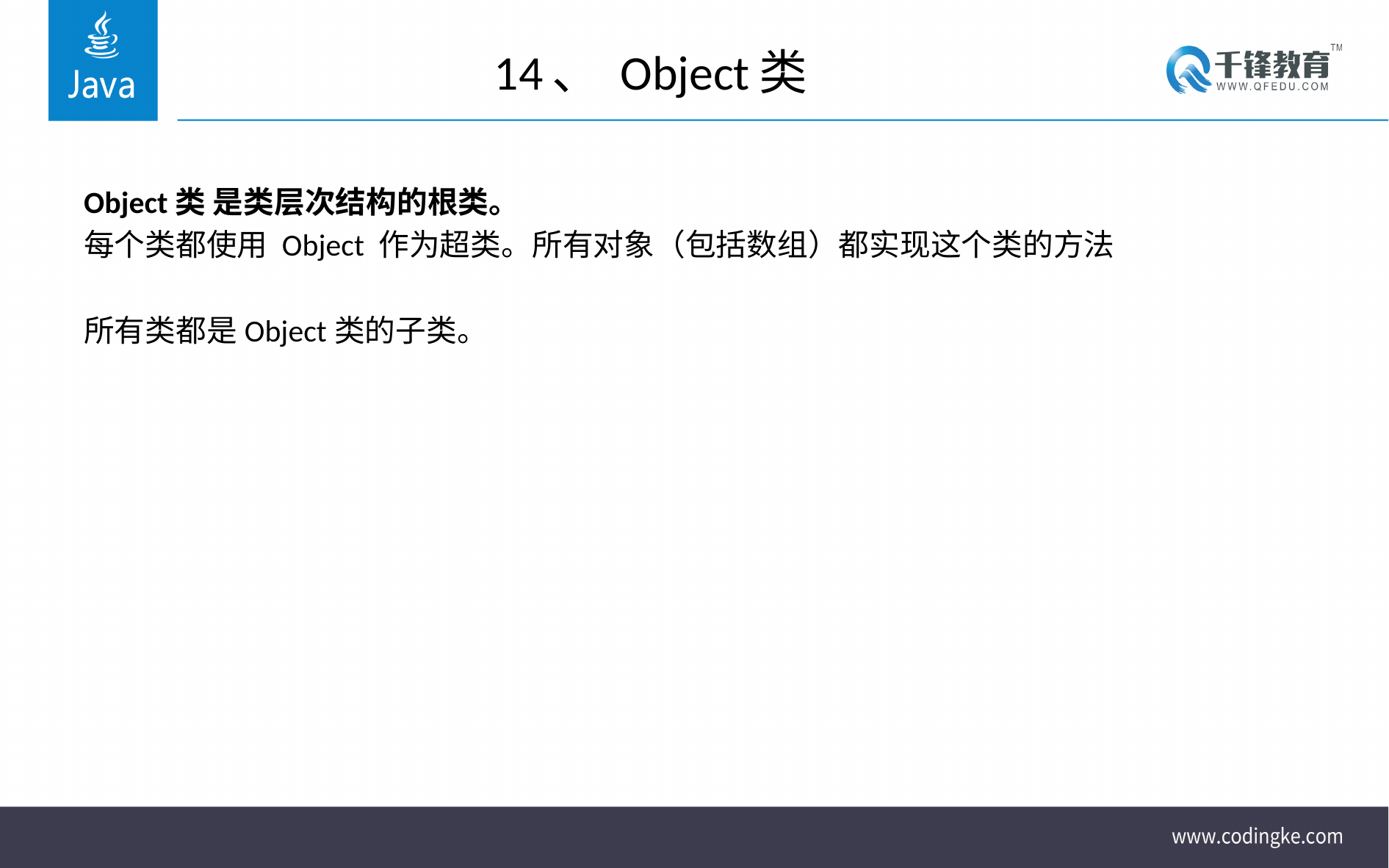

# 14、 Object类
Object类 是类层次结构的根类。
每个类都使用 Object 作为超类。所有对象（包括数组）都实现这个类的方法

所有类都是Object类的子类。